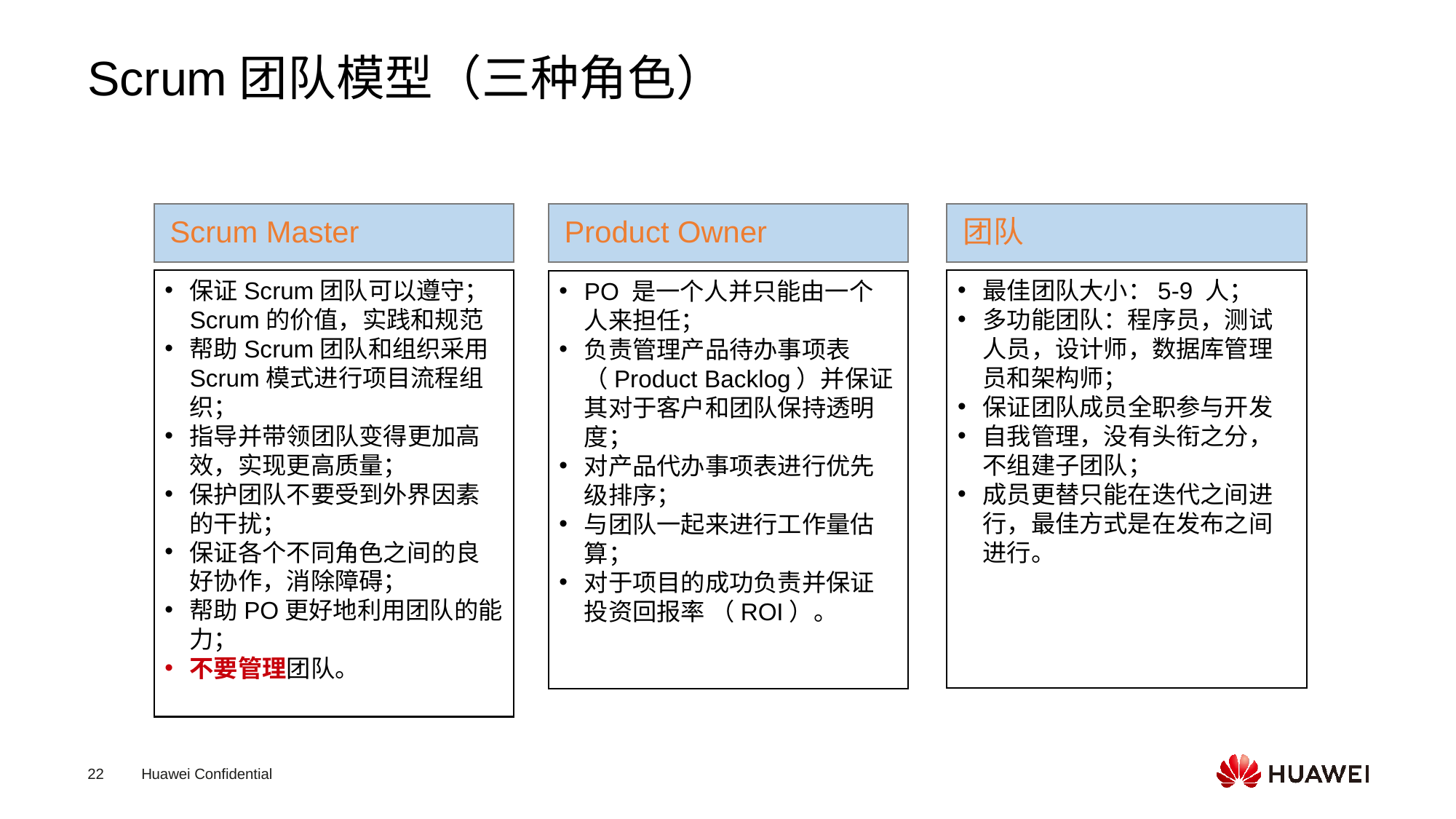

# Scrum团队模型（三种角色）
Scrum Master
Product Owner
团队
保证Scrum团队可以遵守；Scrum的价值，实践和规范
帮助Scrum团队和组织采用Scrum模式进行项目流程组织；
指导并带领团队变得更加高效，实现更高质量；
保护团队不要受到外界因素的干扰；
保证各个不同角色之间的良好协作，消除障碍；
帮助PO更好地利用团队的能力；
不要管理团队。

最佳团队大小：5-9 人；
多功能团队：程序员，测试人员，设计师，数据库管理员和架构师；
保证团队成员全职参与开发
自我管理，没有头衔之分，不组建子团队；
成员更替只能在迭代之间进行，最佳方式是在发布之间进行。

PO 是一个人并只能由一个人来担任；
负责管理产品待办事项表（Product Backlog）并保证其对于客户和团队保持透明度；
对产品代办事项表进行优先级排序；
与团队一起来进行工作量估算；
对于项目的成功负责并保证投资回报率 （ROI）。